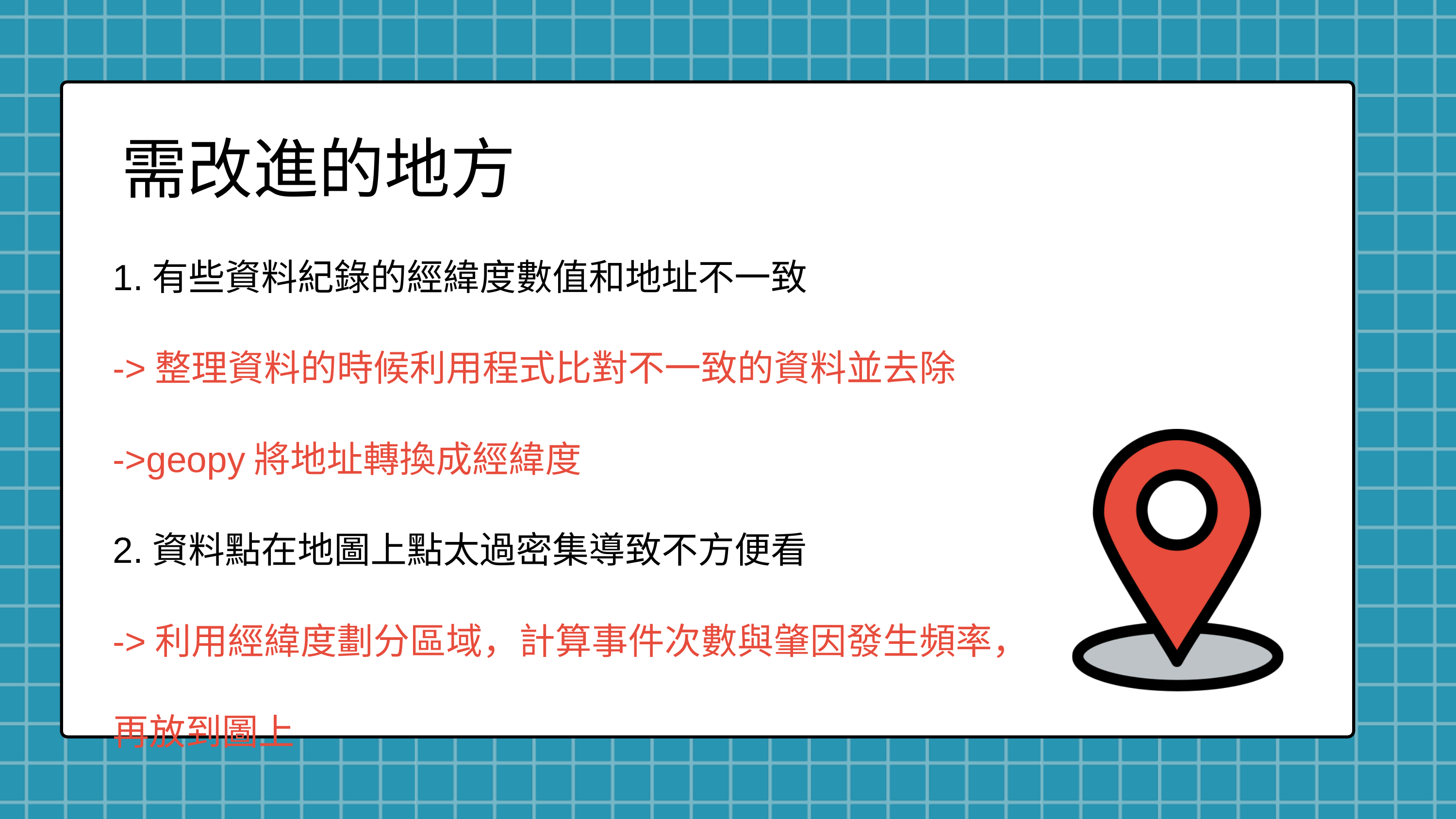

需改進的地方
1.有些資料紀錄的經緯度數值和地址不一致
->整理資料的時候利用程式比對不一致的資料並去除
->geopy將地址轉換成經緯度
2.資料點在地圖上點太過密集導致不方便看
->利用經緯度劃分區域，計算事件次數與肇因發生頻率，再放到圖上